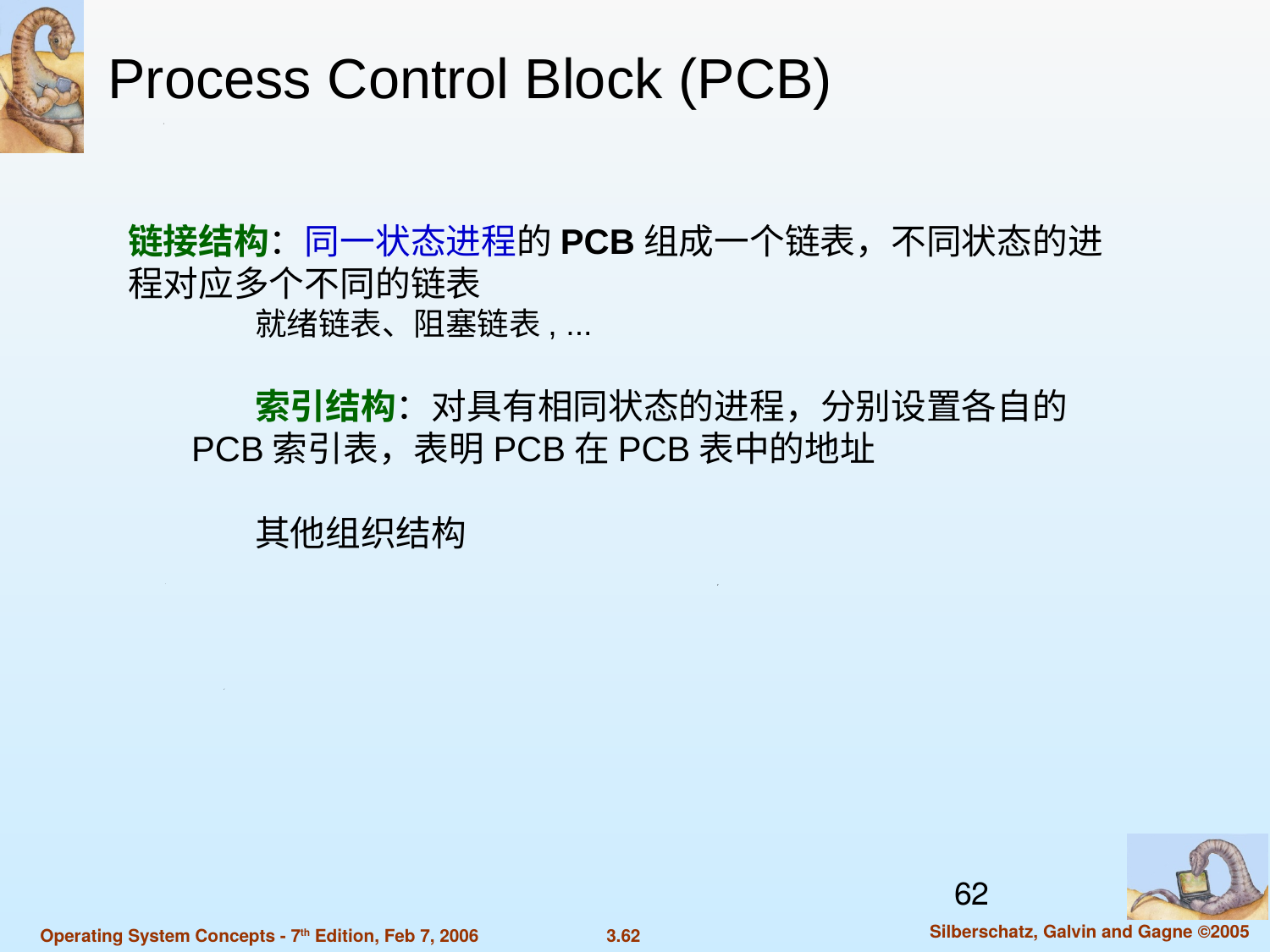

Process Control Block (PCB)
链接结构：同一状态进程的PCB组成一个链表，不同状态的进程对应多个不同的链表
就绪链表、阻塞链表, ...

索引结构：对具有相同状态的进程，分别设置各自的PCB索引表，表明PCB在PCB表中的地址

其他组织结构

62